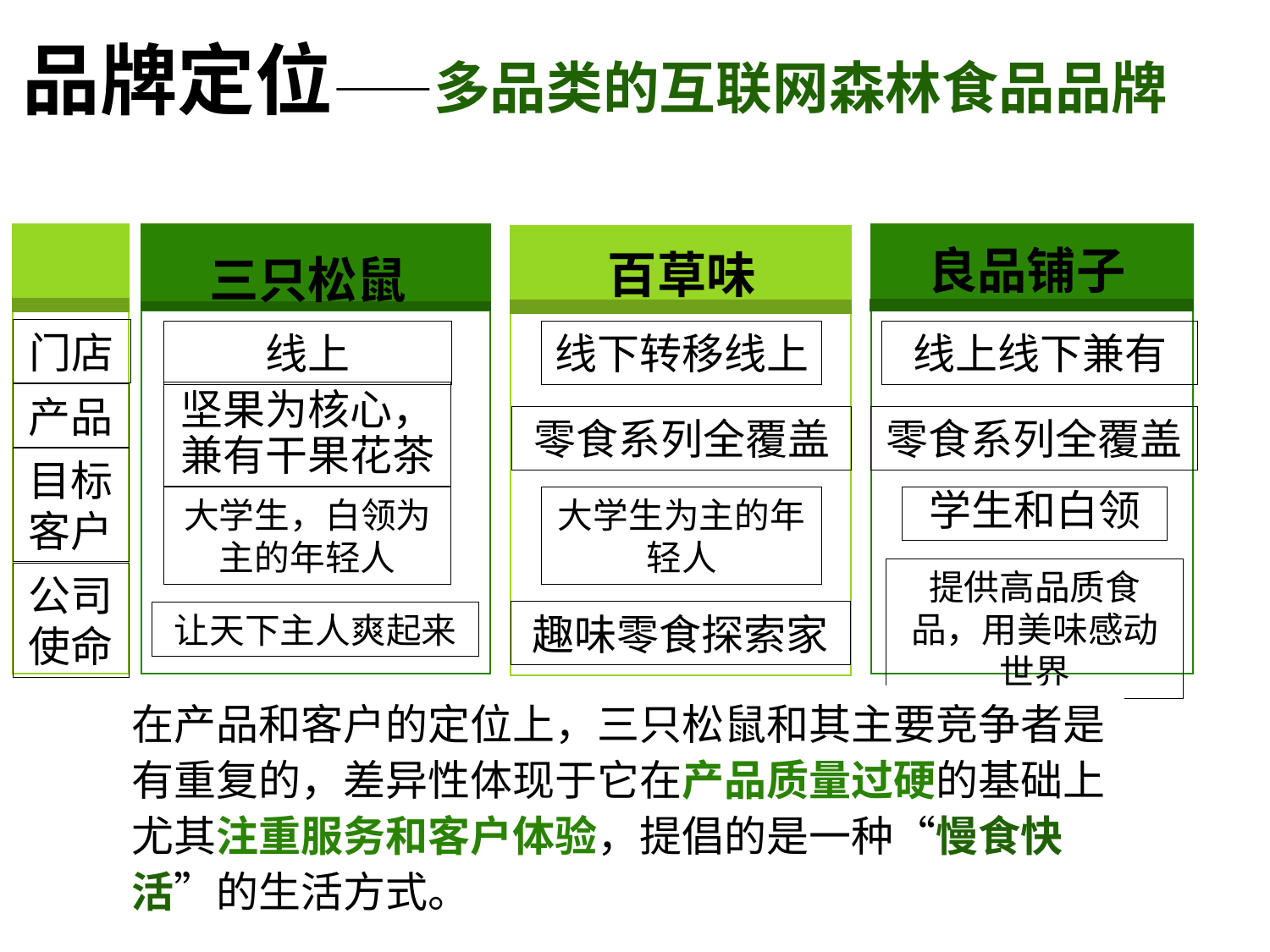

品牌定位——多品类的互联网森林食品品牌

门店
产品
目标客户
公司使命

线上
坚果为核心，兼有干果花茶
大学生，白领为主的年轻人
让天下主人爽起来

线上线下兼有
零食系列全覆盖
学生和白领
提供高品质食品，用美味感动世界

线下转移线上
零食系列全覆盖
大学生为主的年轻人
趣味零食探索家

良品铺子

百草味

三只松鼠
在产品和客户的定位上，三只松鼠和其主要竞争者是有重复的，差异性体现于它在产品质量过硬的基础上尤其注重服务和客户体验，提倡的是一种“慢食快活”的生活方式。
13